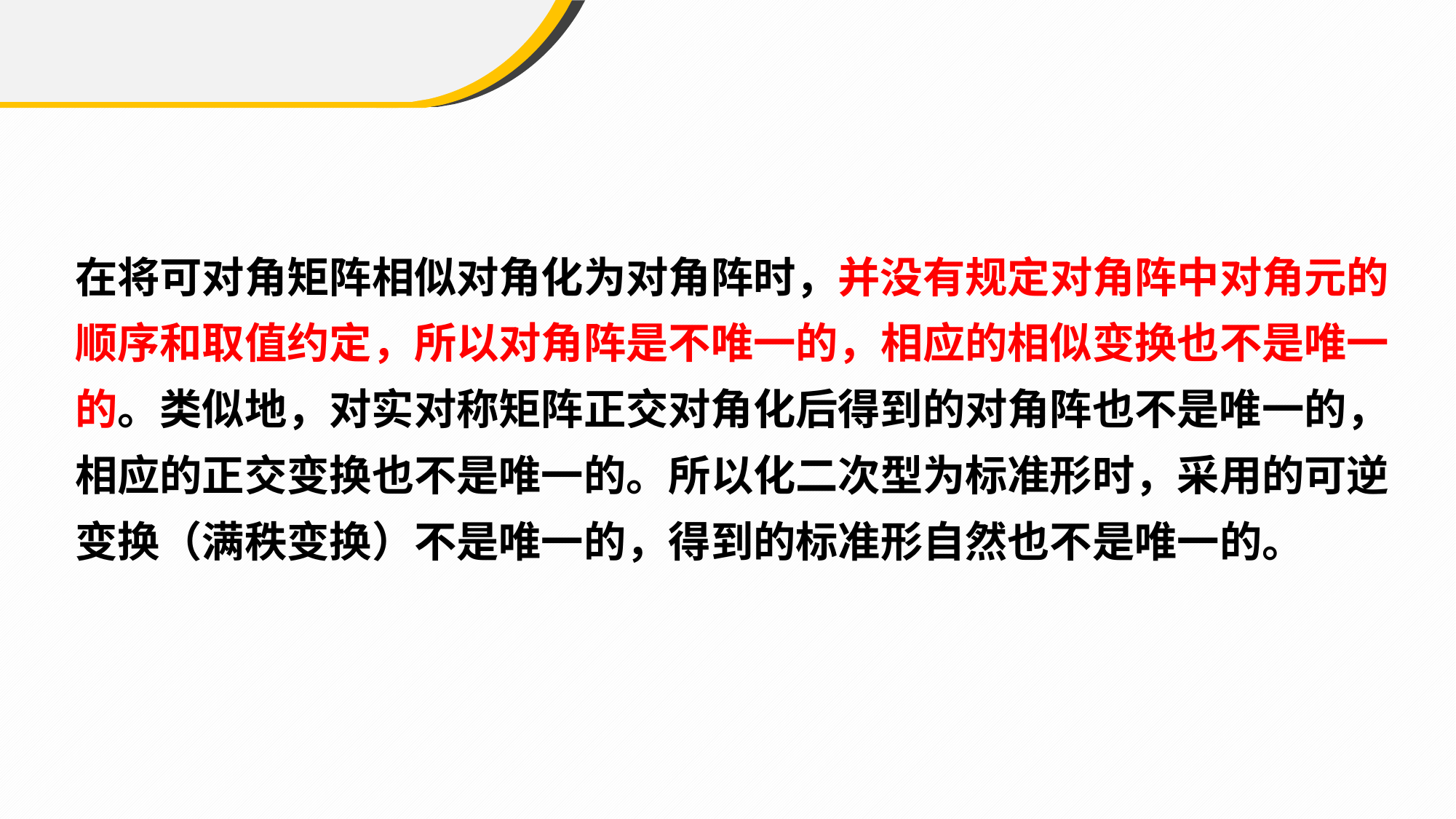

在将可对角矩阵相似对角化为对角阵时，并没有规定对角阵中对角元的顺序和取值约定，所以对角阵是不唯一的，相应的相似变换也不是唯一的。类似地，对实对称矩阵正交对角化后得到的对角阵也不是唯一的，相应的正交变换也不是唯一的。所以化二次型为标准形时，采用的可逆变换（满秩变换）不是唯一的，得到的标准形自然也不是唯一的。